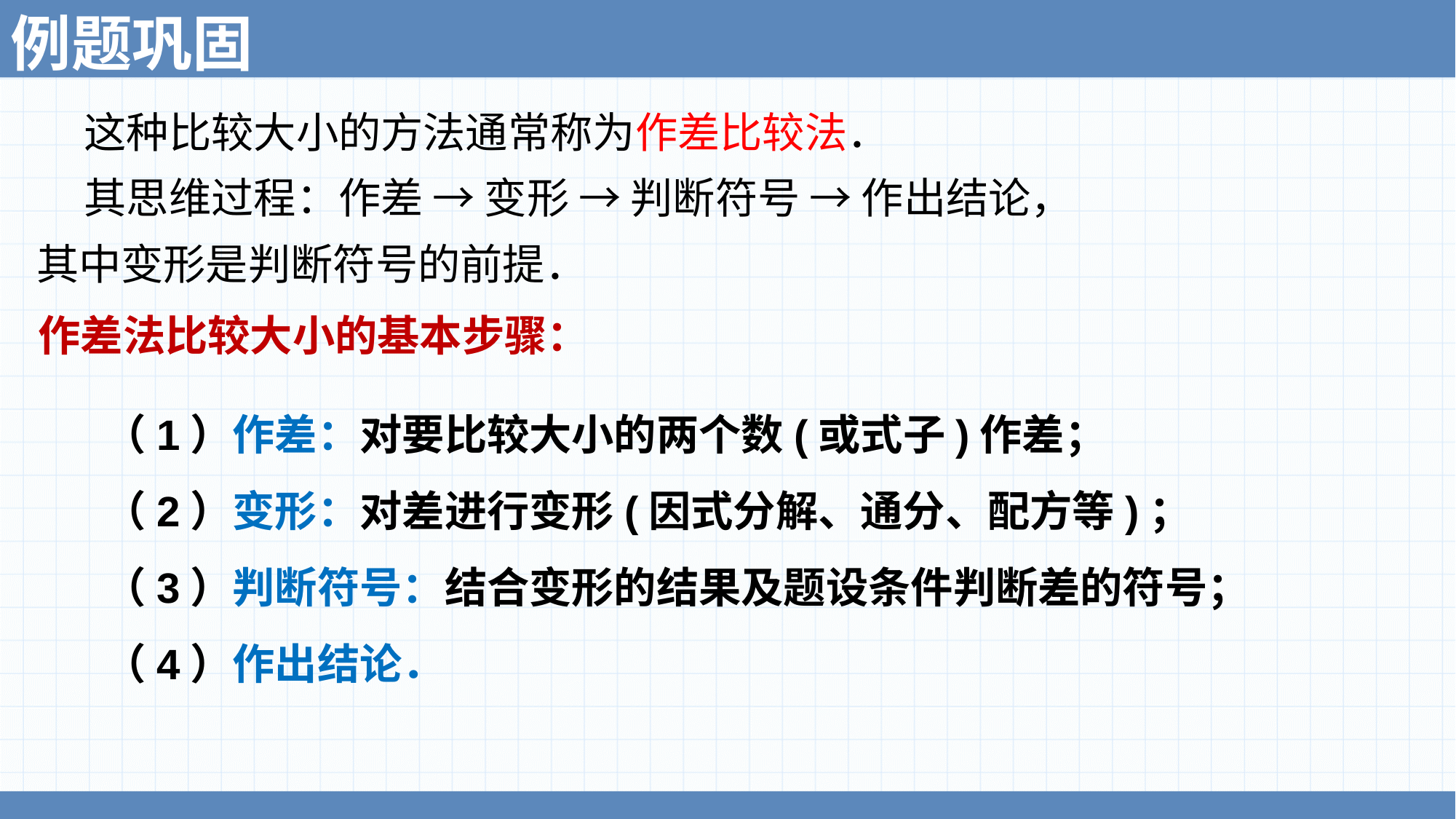

例题巩固
    这种比较大小的方法通常称为作差比较法．
    其思维过程：作差 → 变形 → 判断符号 → 作出结论，
其中变形是判断符号的前提．
作差法比较大小的基本步骤：
（1）作差：对要比较大小的两个数(或式子)作差；
（2）变形：对差进行变形(因式分解、通分、配方等)；
（3）判断符号：结合变形的结果及题设条件判断差的符号；
（4）作出结论．